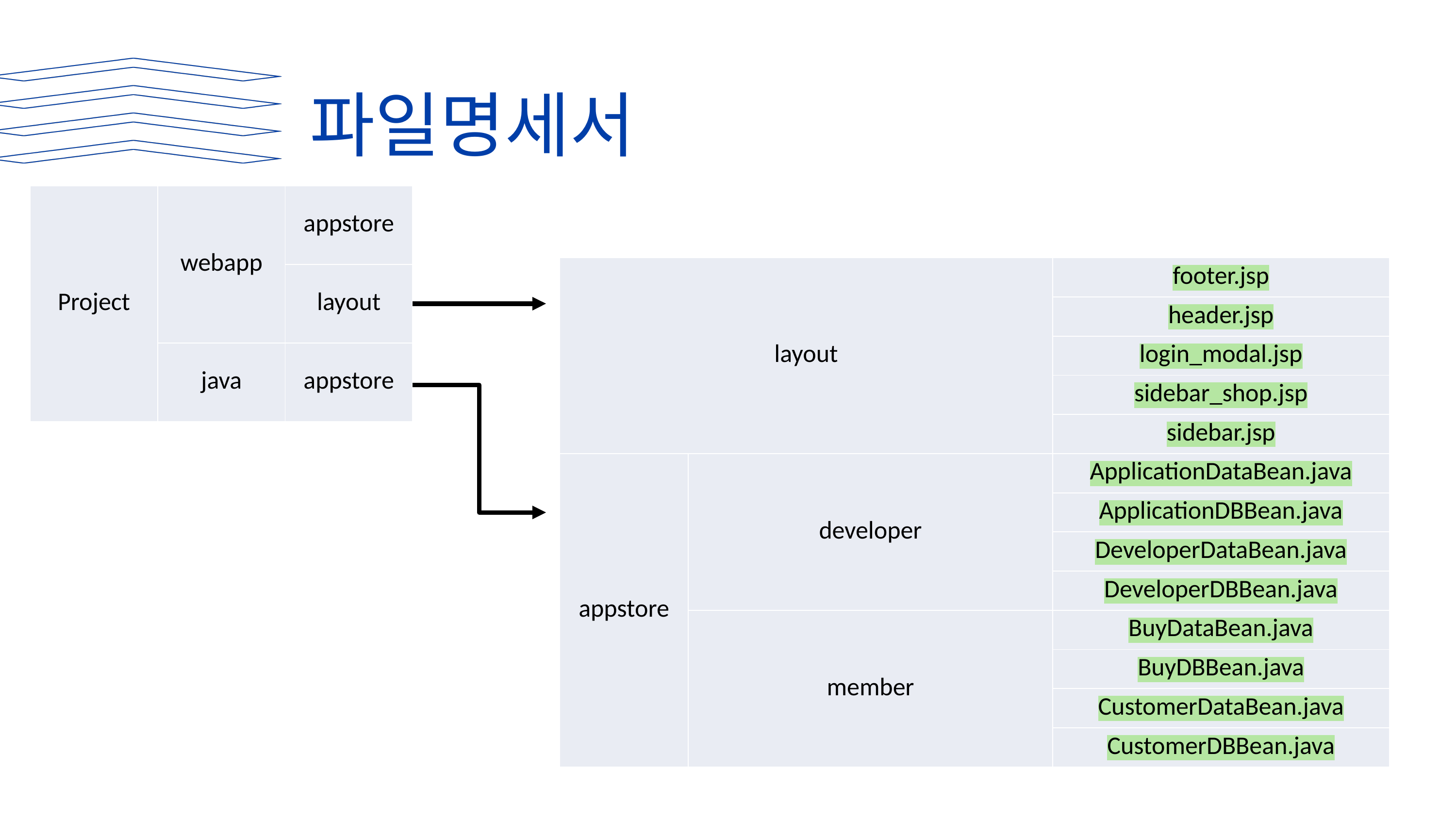

파일명세서
| Project | webapp | appstore |
| --- | --- | --- |
|  |  | layout |
|  | java | appstore |
| layout |  | footer.jsp |
| --- | --- | --- |
|  |  | header.jsp |
|  |  | login\_modal.jsp |
|  |  | sidebar\_shop.jsp |
|  |  | sidebar.jsp |
| appstore | developer | ApplicationDataBean.java |
|  |  | ApplicationDBBean.java |
|  |  | DeveloperDataBean.java |
|  |  | DeveloperDBBean.java |
|  | member | BuyDataBean.java |
|  |  | BuyDBBean.java |
|  |  | CustomerDataBean.java |
|  |  | CustomerDBBean.java |